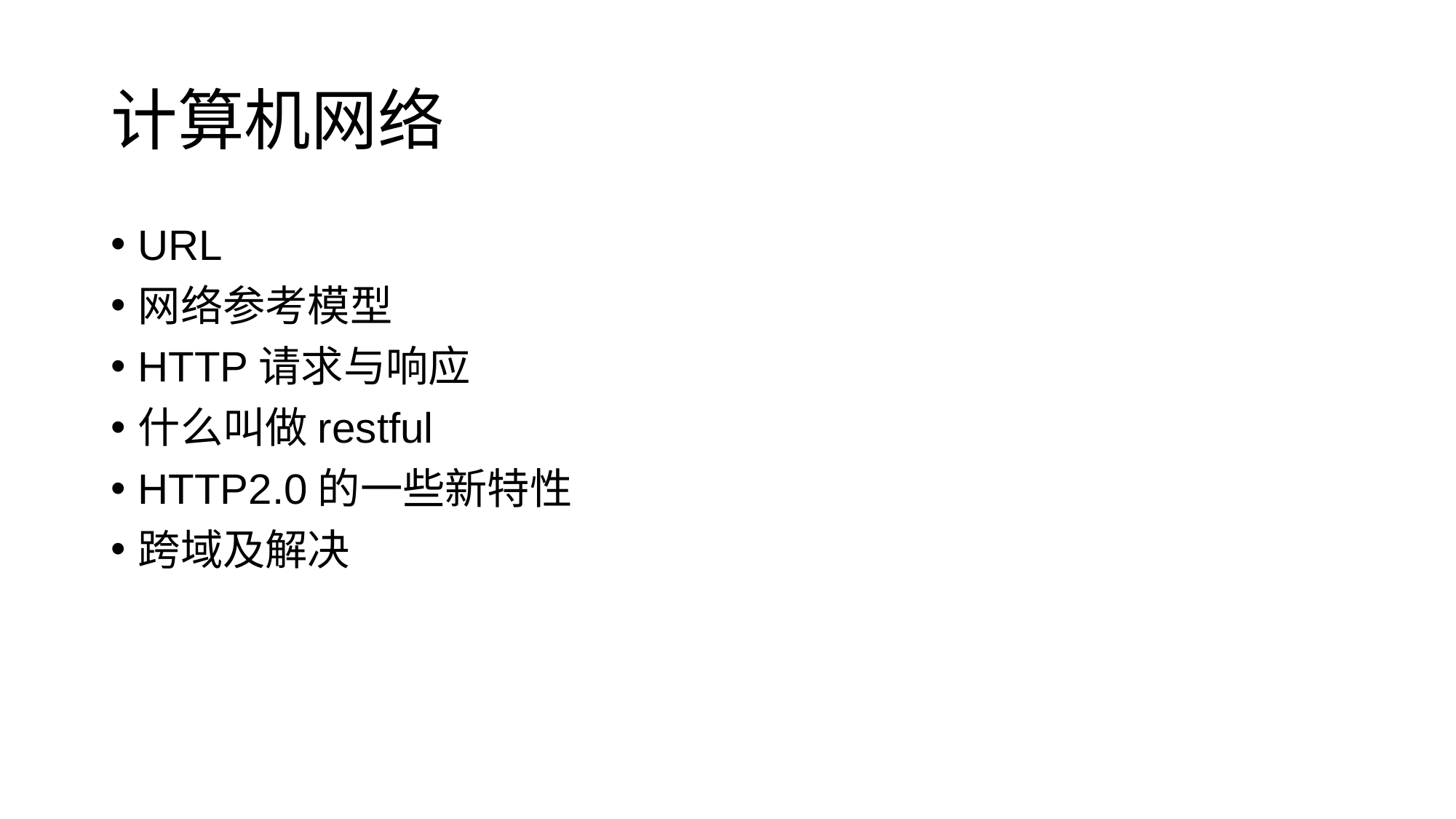

# 计算机网络
URL
网络参考模型
HTTP请求与响应
什么叫做restful
HTTP2.0的一些新特性
跨域及解决